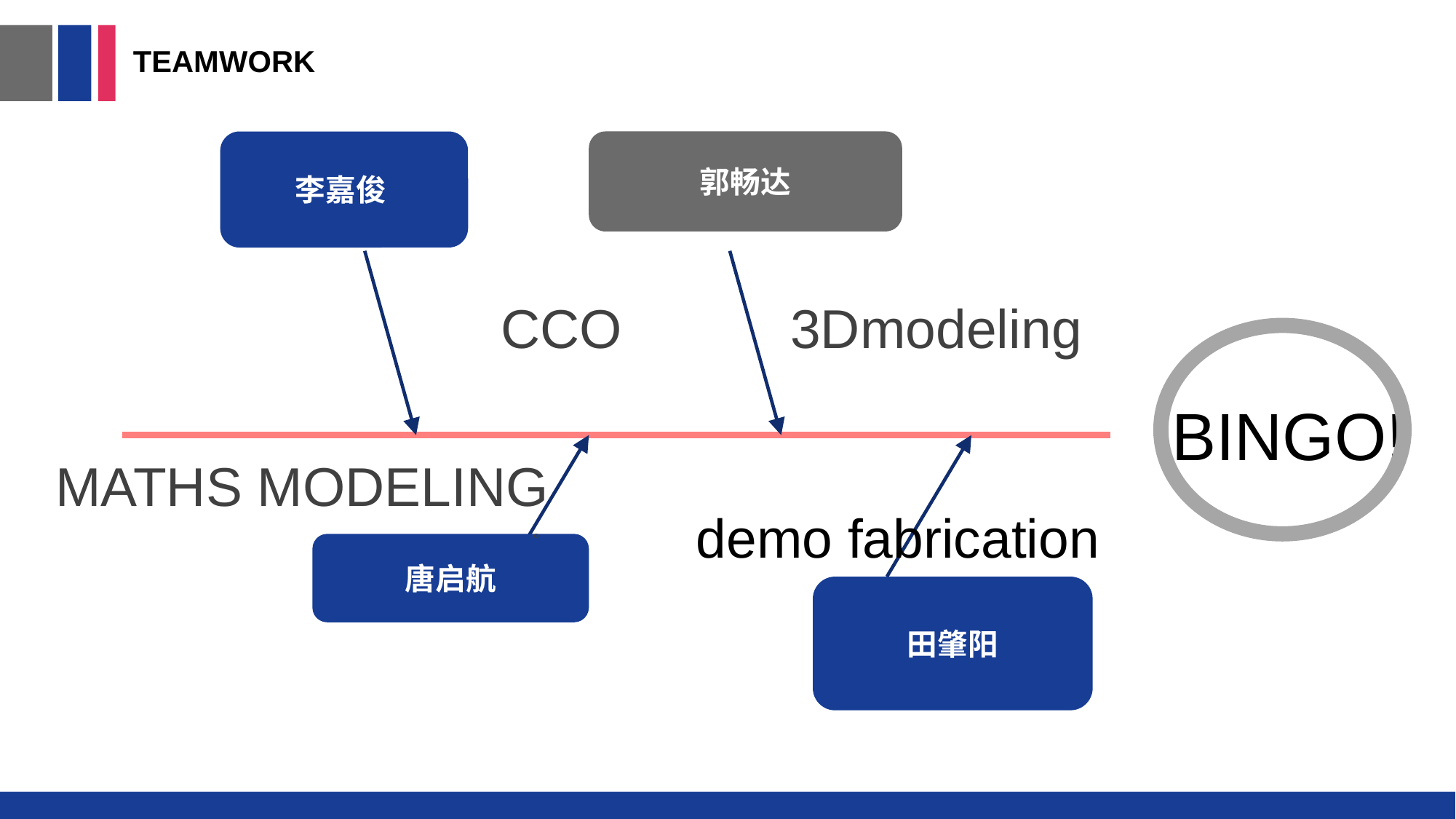

TEAMWORK
李嘉俊
郭畅达
CCO
3Dmodeling

BINGO!

MATHS MODELING
。
demo fabrication
唐启航
田肇阳